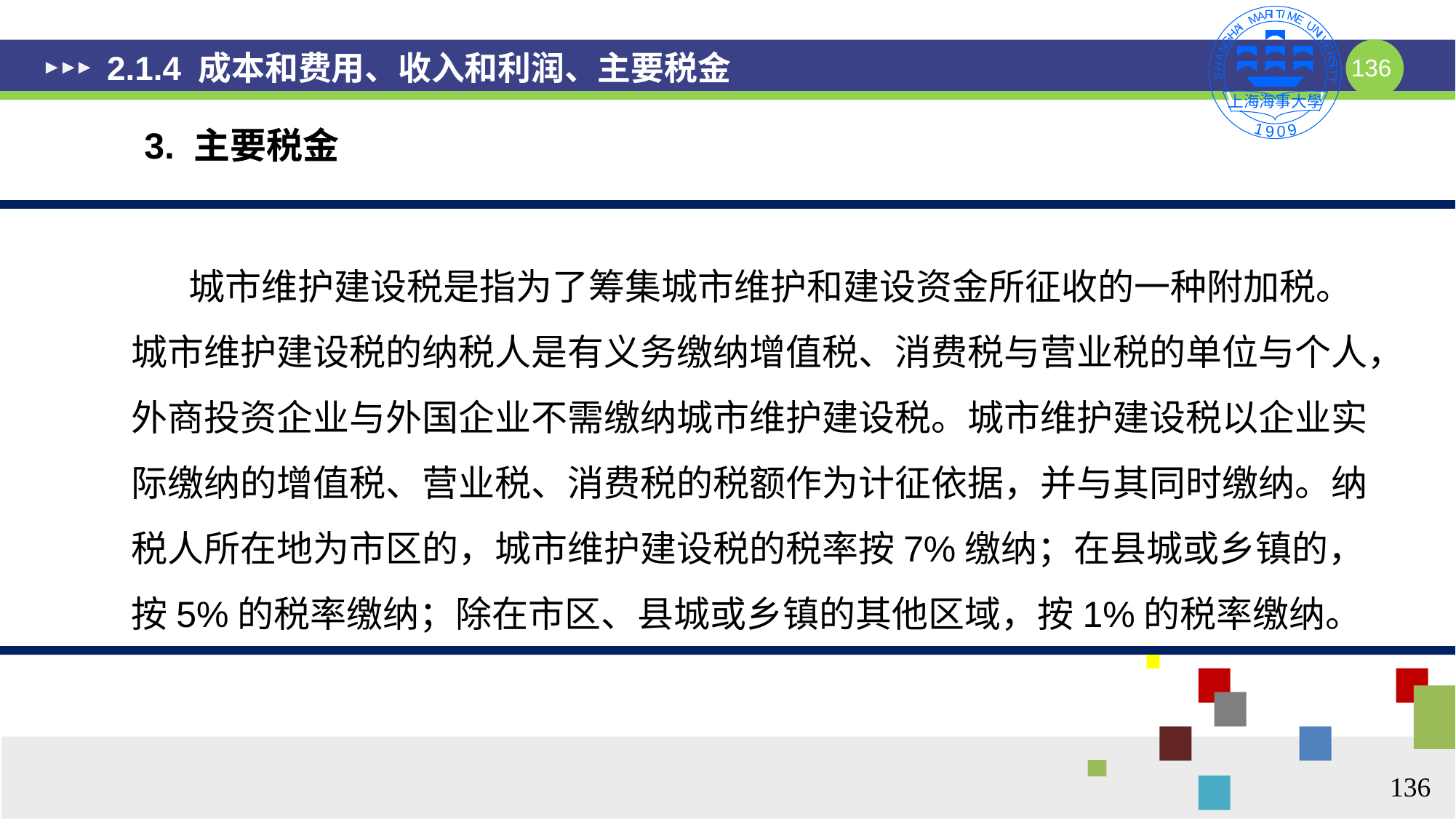

# 2.1.4 成本和费用、收入和利润、主要税金
3. 主要税金

      城市维护建设税是指为了筹集城市维护和建设资金所征收的一种附加税。城市维护建设税的纳税人是有义务缴纳增值税、消费税与营业税的单位与个人，外商投资企业与外国企业不需缴纳城市维护建设税。城市维护建设税以企业实际缴纳的增值税、营业税、消费税的税额作为计征依据，并与其同时缴纳。纳税人所在地为市区的，城市维护建设税的税率按7%缴纳；在县城或乡镇的，按5%的税率缴纳；除在市区、县城或乡镇的其他区域，按1%的税率缴纳。

136
136